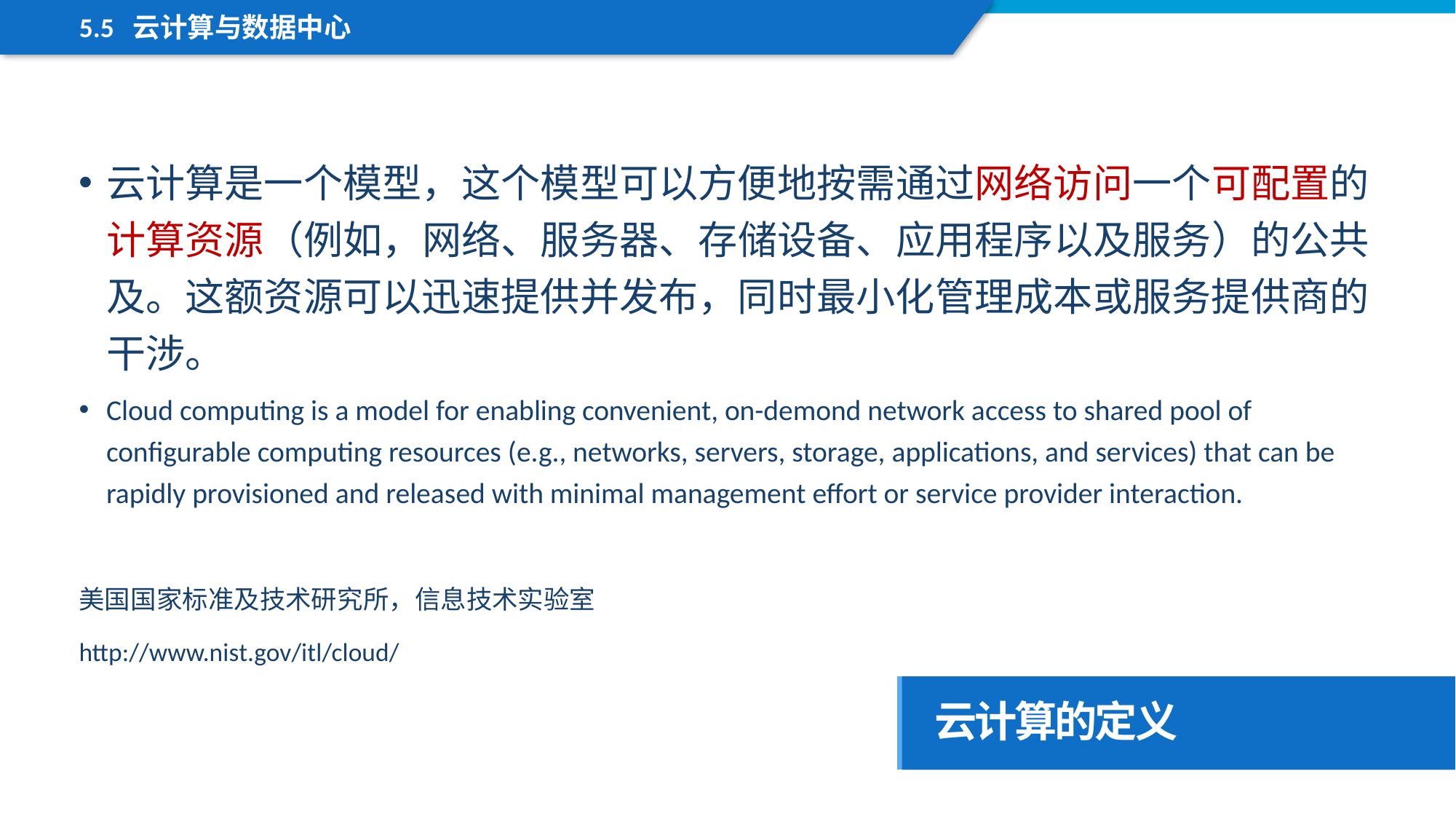

5.5  云计算与数据中心
云计算是一个模型，这个模型可以方便地按需通过网络访问一个可配置的计算资源（例如，网络、服务器、存储设备、应用程序以及服务）的公共及。这额资源可以迅速提供并发布，同时最小化管理成本或服务提供商的干涉。
Cloud computing is a model for enabling convenient, on-demond network access to shared pool of configurable computing resources (e.g., networks, servers, storage, applications, and services) that can be rapidly provisioned and released with minimal management effort or service provider interaction.

美国国家标准及技术研究所，信息技术实验室
http://www.nist.gov/itl/cloud/
云计算的定义